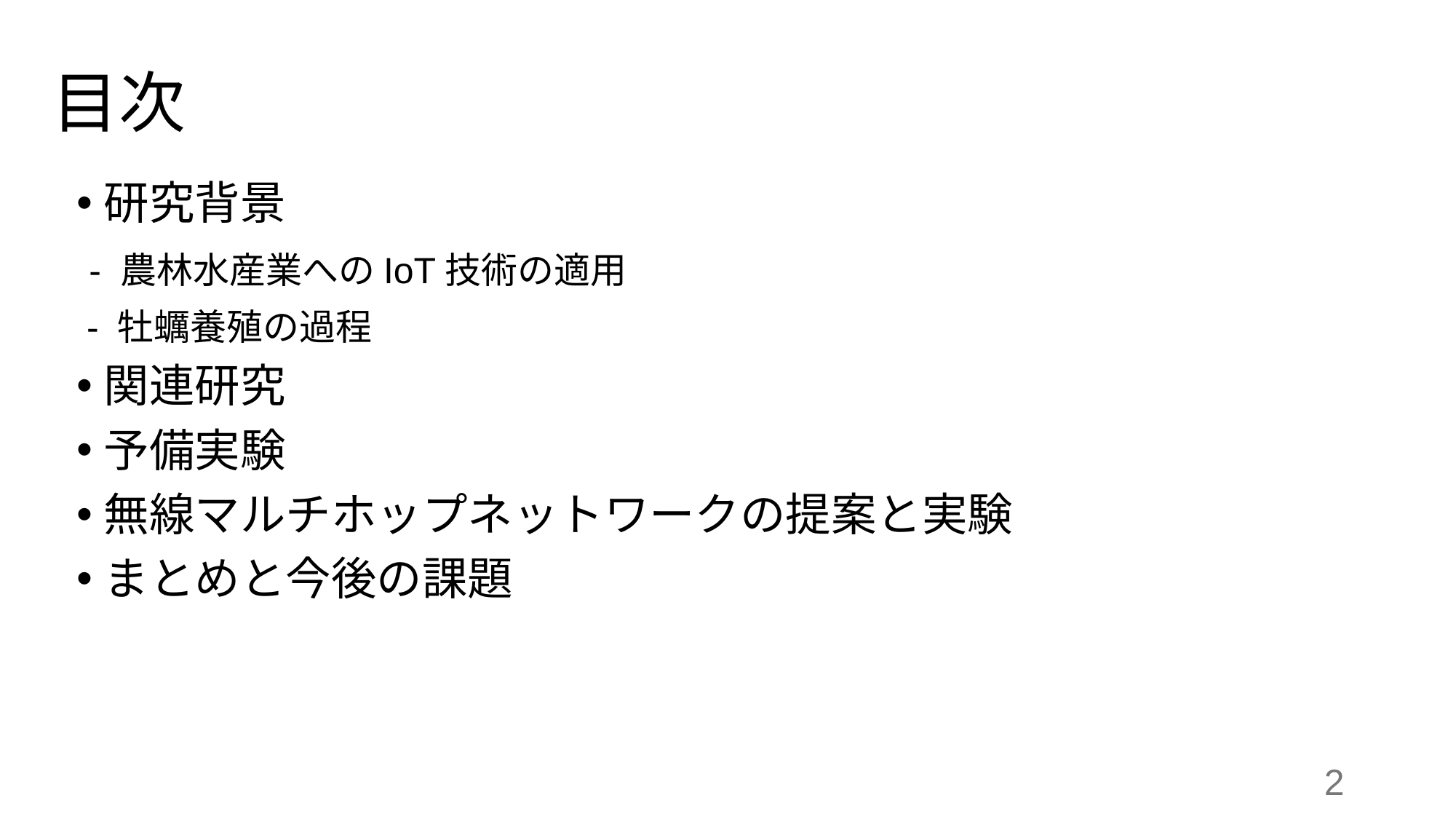

# 目次
研究背景
 - 農林水産業へのIoT技術の適用
 - 牡蠣養殖の過程
関連研究
予備実験
無線マルチホップネットワークの提案と実験
まとめと今後の課題
2